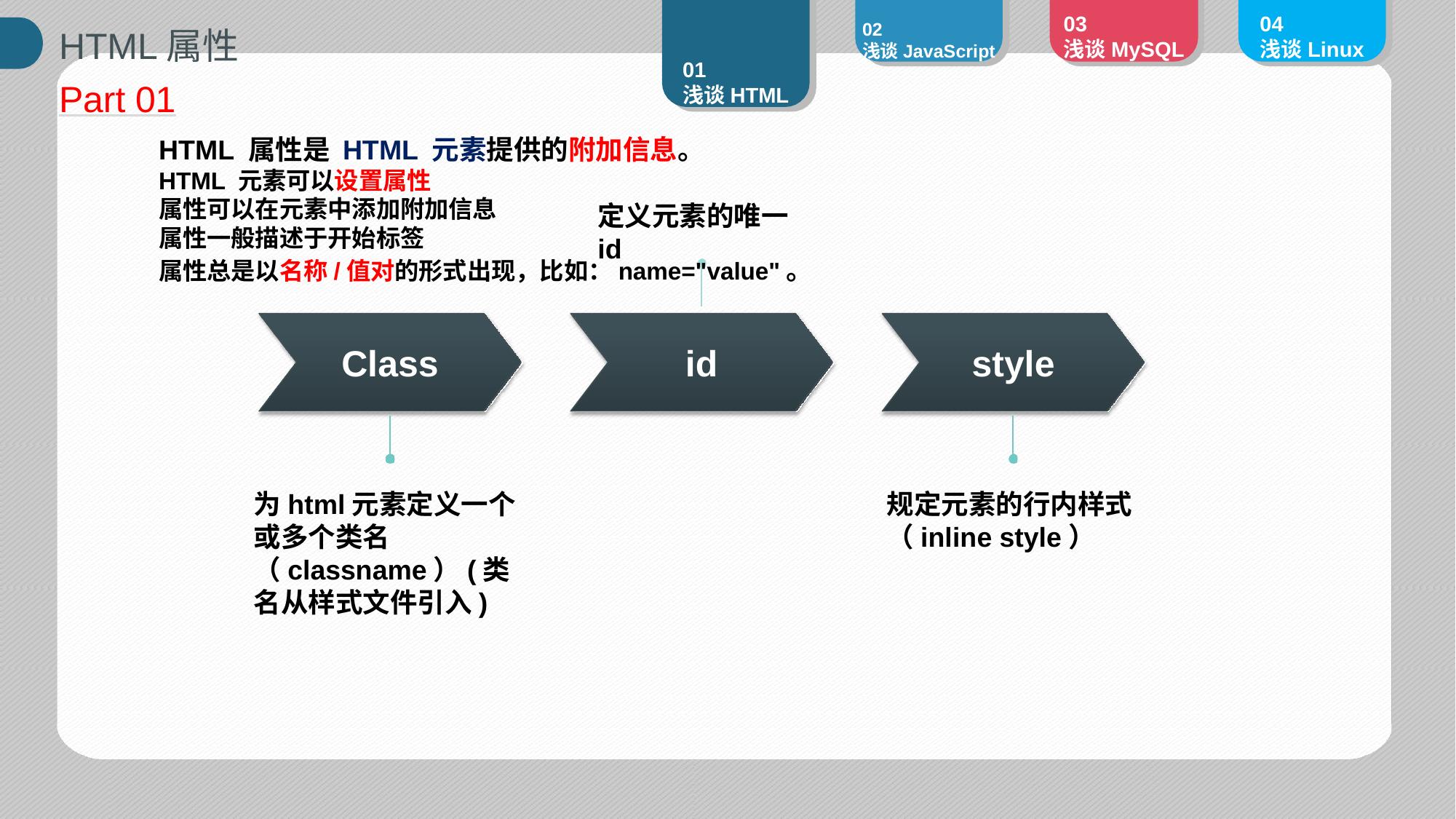

03
浅谈MySQL
04
浅谈Linux

01
浅谈HTML

02
浅谈JavaScript

HTML属性
Part 01

HTML 属性是 HTML 元素提供的附加信息。
HTML 元素可以设置属性
属性可以在元素中添加附加信息
属性一般描述于开始标签
属性总是以名称/值对的形式出现，比如：name="value"。
定义元素的唯一id

Class

id

style

为html元素定义一个或多个类名（classname）(类名从样式文件引入)
规定元素的行内样式（inline style）